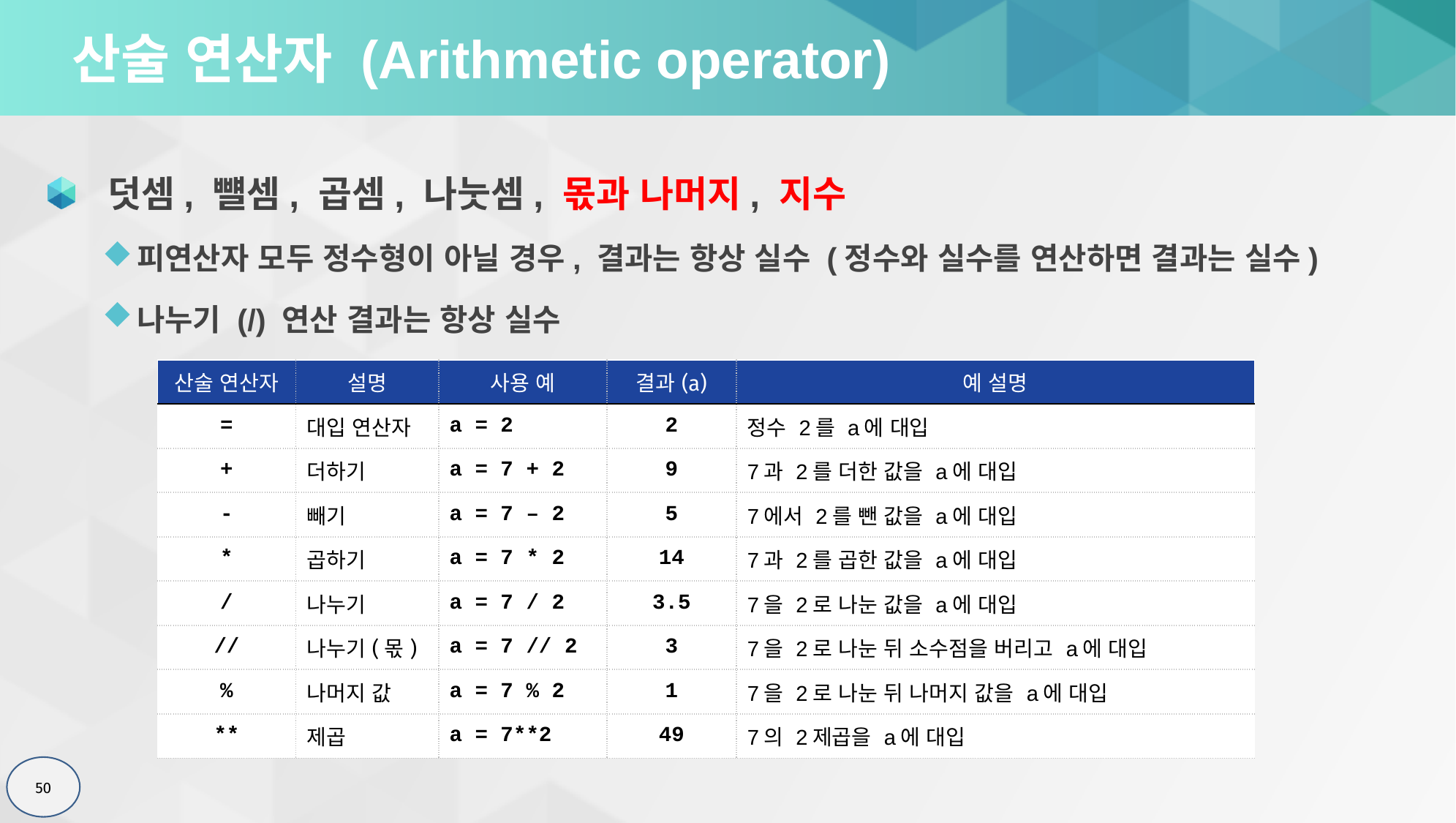

# 산술 연산자 (Arithmetic operator)
 덧셈, 뺼셈, 곱셈, 나눗셈, 몫과 나머지, 지수
피연산자 모두 정수형이 아닐 경우, 결과는 항상 실수 (정수와 실수를 연산하면 결과는 실수)
나누기 (/) 연산 결과는 항상 실수
| 산술 연산자 | 설명 | 사용 예 | 결과(a) | 예 설명 |
| --- | --- | --- | --- | --- |
| = | 대입 연산자 | a = 2 | 2 | 정수 2를 a에 대입 |
| + | 더하기 | a = 7 + 2 | 9 | 7과 2를 더한 값을 a에 대입 |
| - | 빼기 | a = 7 – 2 | 5 | 7에서 2를 뺀 값을 a에 대입 |
| \* | 곱하기 | a = 7 \* 2 | 14 | 7과 2를 곱한 값을 a에 대입 |
| / | 나누기 | a = 7 / 2 | 3.5 | 7을 2로 나눈 값을 a에 대입 |
| // | 나누기(몫) | a = 7 // 2 | 3 | 7을 2로 나눈 뒤 소수점을 버리고 a에 대입 |
| % | 나머지 값 | a = 7 % 2 | 1 | 7을 2로 나눈 뒤 나머지 값을 a에 대입 |
| \*\* | 제곱 | a = 7\*\*2 | 49 | 7의 2제곱을 a에 대입 |